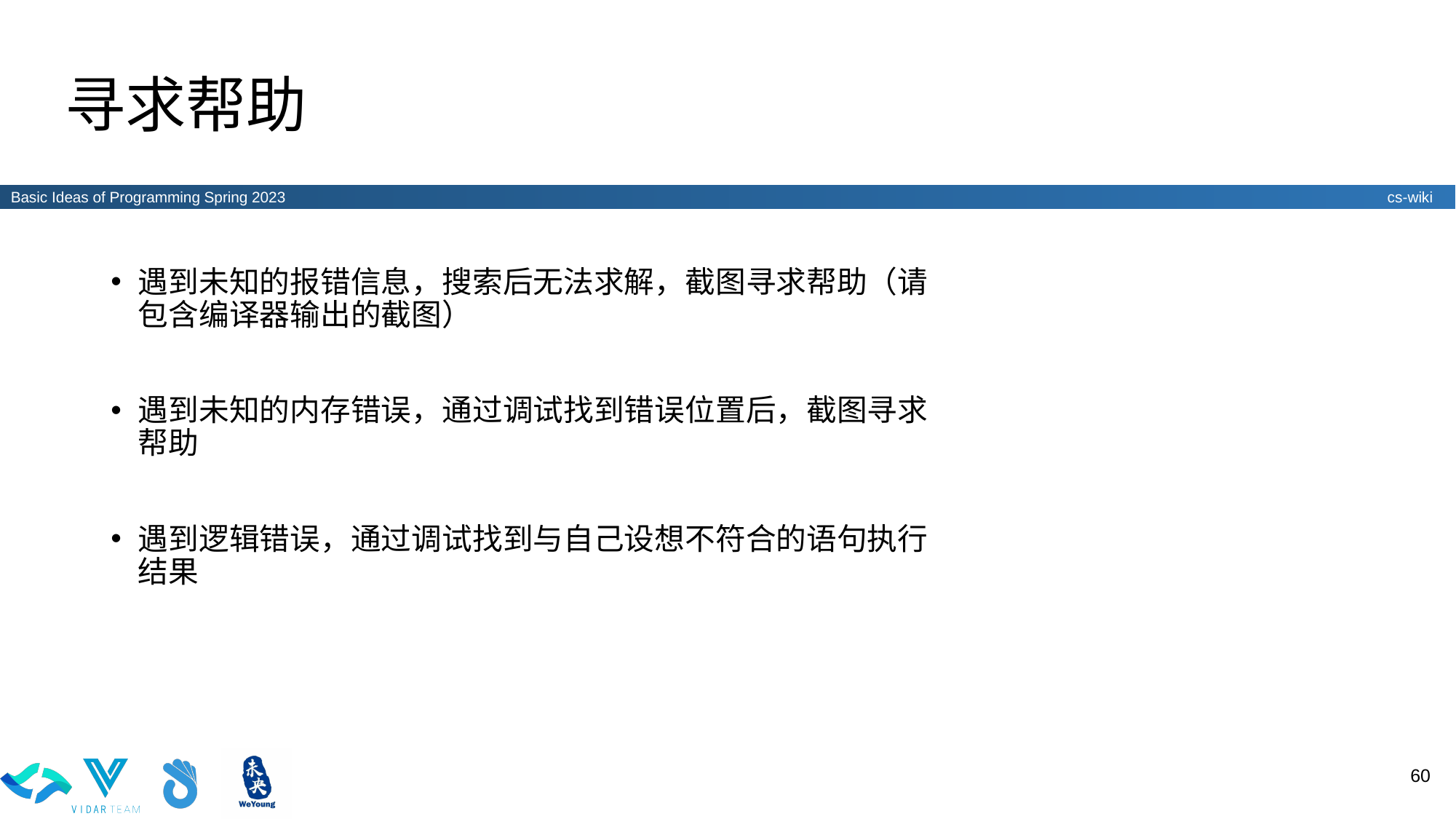

# 寻求帮助
遇到未知的报错信息，搜索后无法求解，截图寻求帮助（请包含编译器输出的截图）

遇到未知的内存错误，通过调试找到错误位置后，截图寻求帮助

遇到逻辑错误，通过调试找到与自己设想不符合的语句执行结果